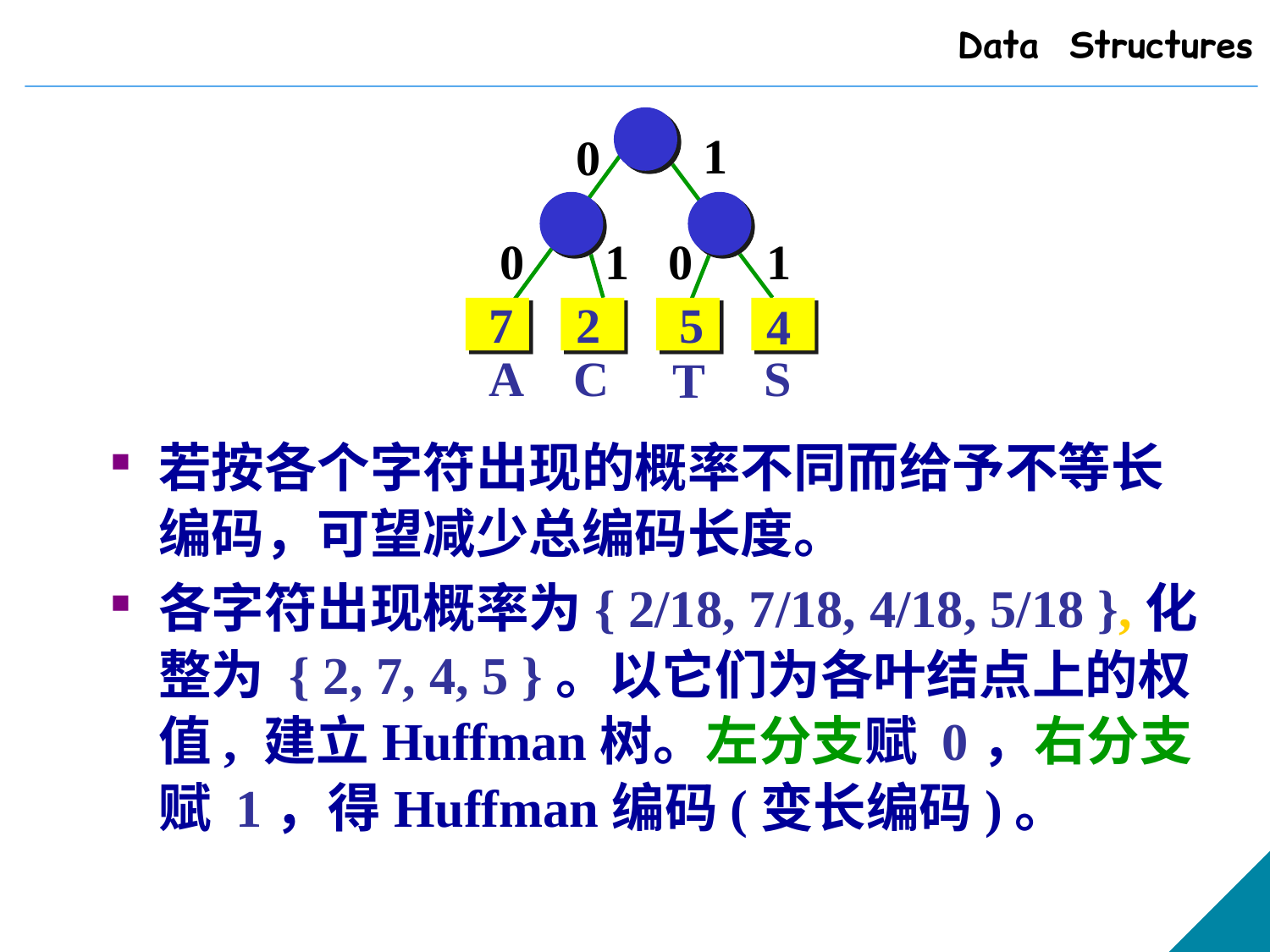

1
0

0

1
0
1

7
2
5
4

A
C
S
T
若按各个字符出现的概率不同而给予不等长编码，可望减少总编码长度。
各字符出现概率为{ 2/18, 7/18, 4/18, 5/18 },化整为 { 2, 7, 4, 5 }。以它们为各叶结点上的权值, 建立Huffman树。左分支赋 0，右分支赋 1，得Huffman编码(变长编码)。